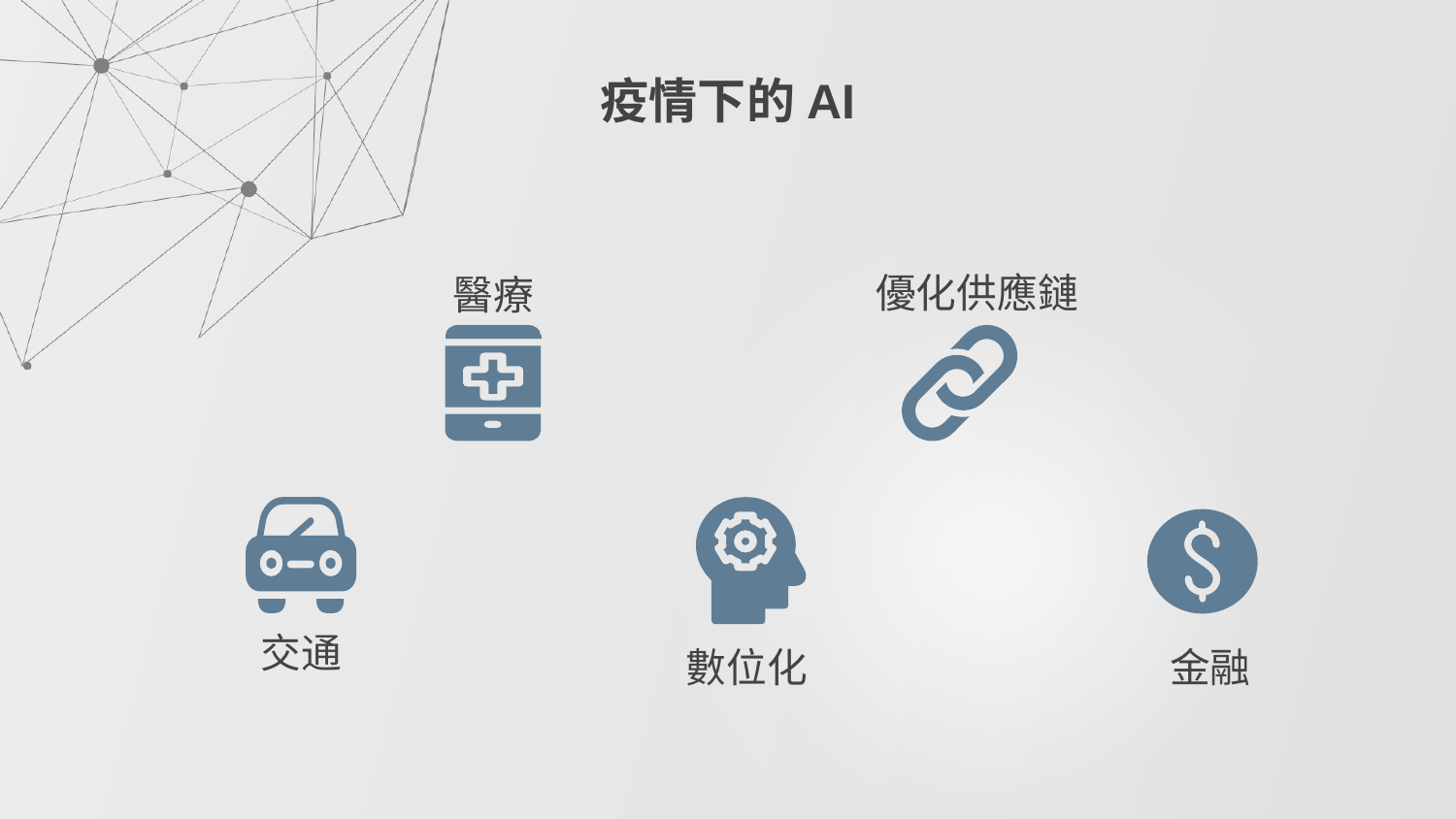

# 疫情下的AI
優化供應鏈
醫療

交通
數位化
金融